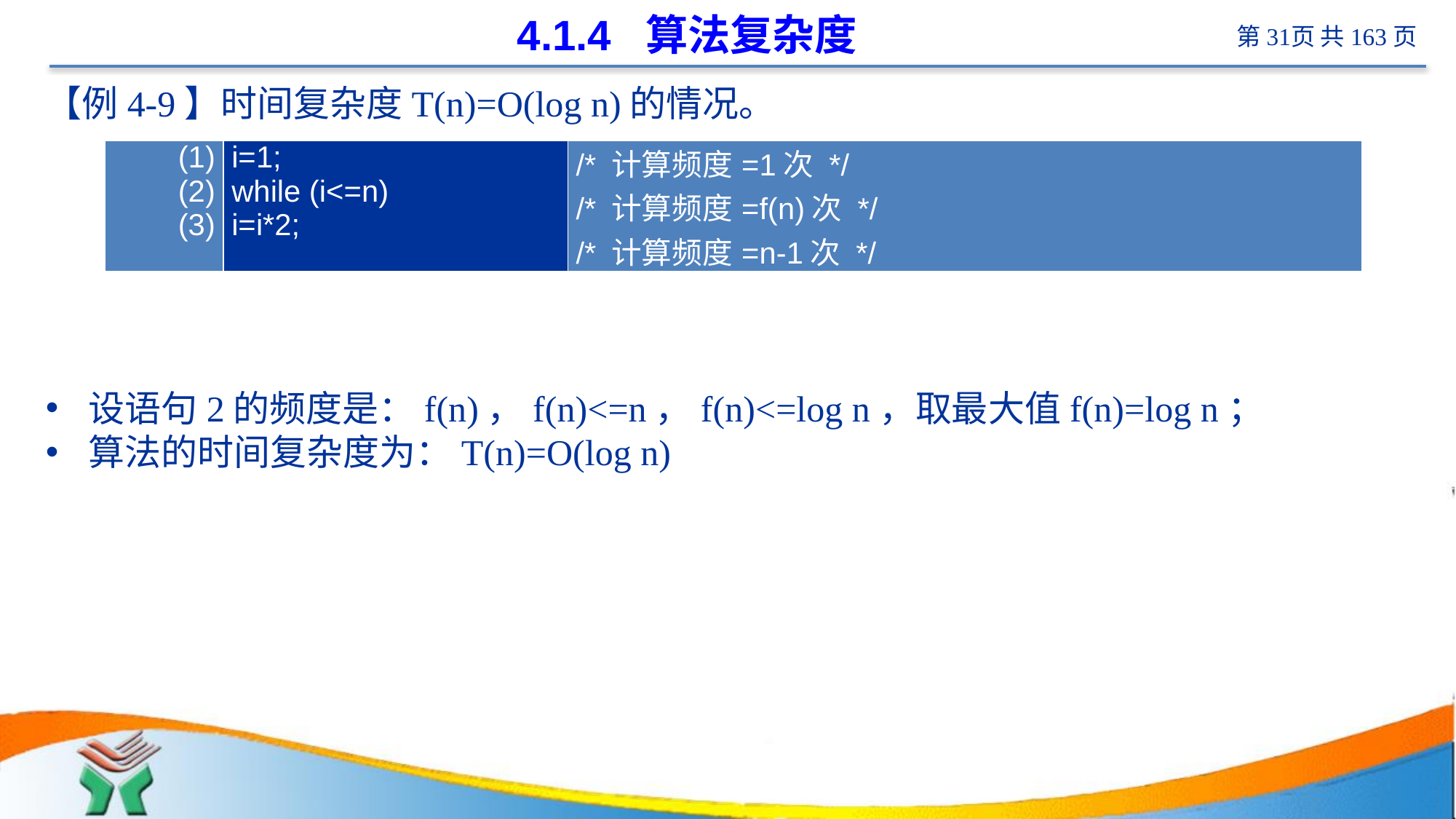

# 4.1.4  算法复杂度
【例4-9】时间复杂度T(n)=O(log n)的情况。

设语句2的频度是：f(n)，f(n)<=n，f(n)<=log n，取最大值f(n)=log n；
算法的时间复杂度为：T(n)=O(log n)

| (1) (2) (3) | i=1; while (i<=n) i=i\*2; | /\* 计算频度=1次 \*/ /\* 计算频度=f(n)次 \*/ /\* 计算频度=n-1次 \*/ |
| --- | --- | --- |